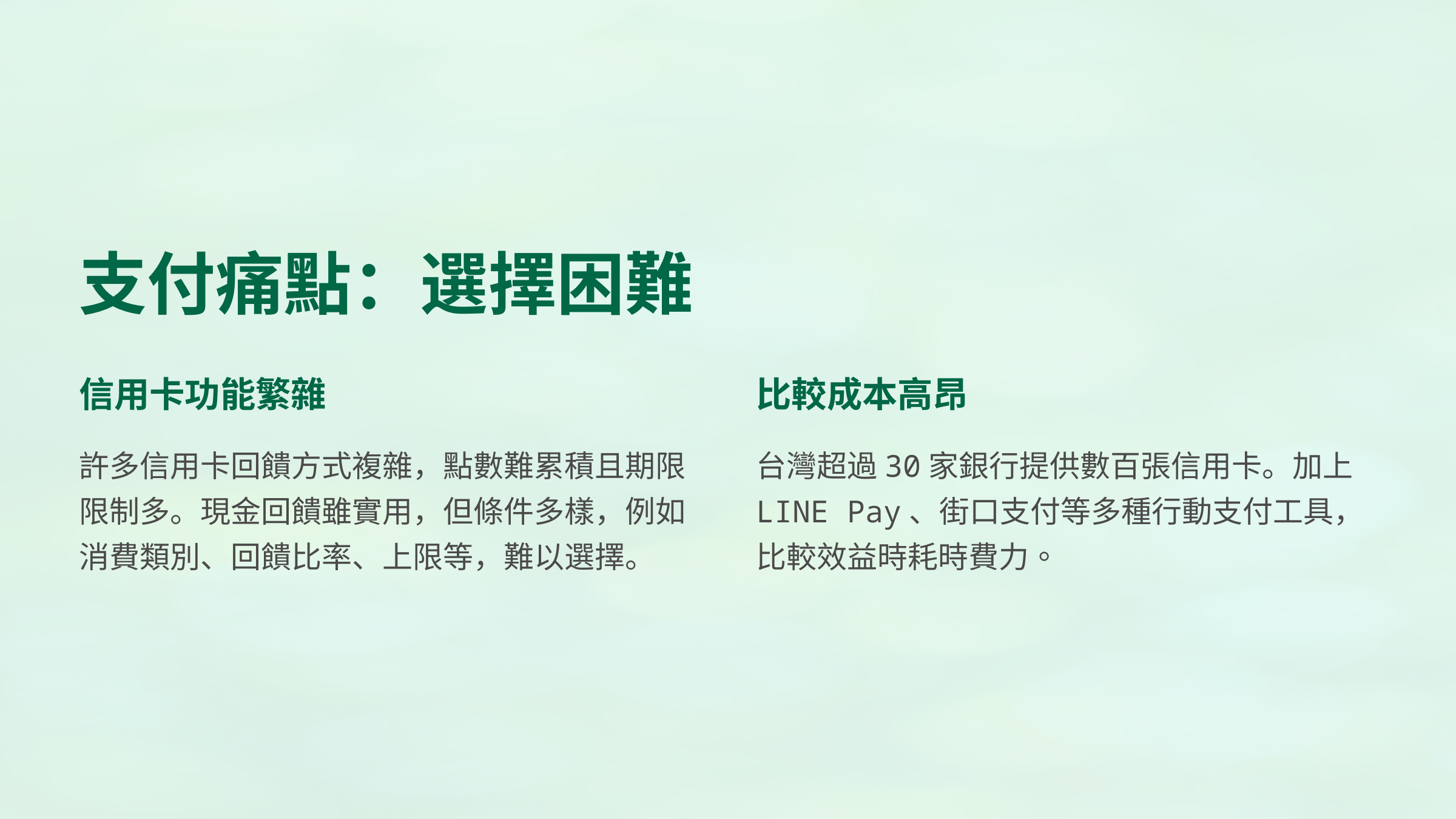

支付痛點：選擇困難
信用卡功能繁雜
比較成本高昂
許多信用卡回饋方式複雜，點數難累積且期限限制多。現金回饋雖實用，但條件多樣，例如消費類別、回饋比率、上限等，難以選擇。
台灣超過30家銀行提供數百張信用卡。加上LINE Pay、街口支付等多種行動支付工具，比較效益時耗時費力。